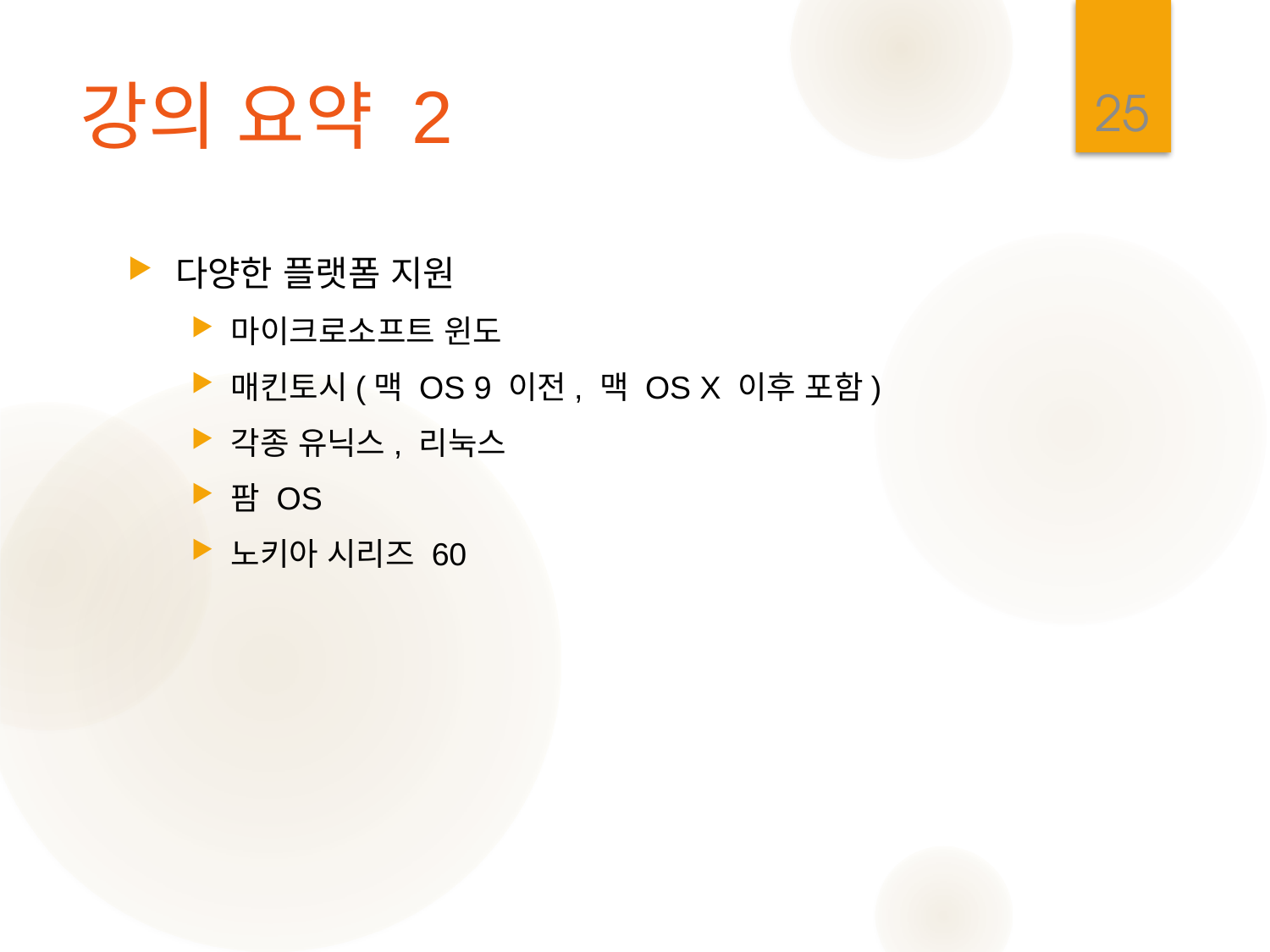

25
# 강의 요약 2
다양한 플랫폼 지원
마이크로소프트 윈도
매킨토시(맥 OS 9 이전, 맥 OS X 이후 포함)
각종 유닉스, 리눅스
팜 OS
노키아 시리즈 60